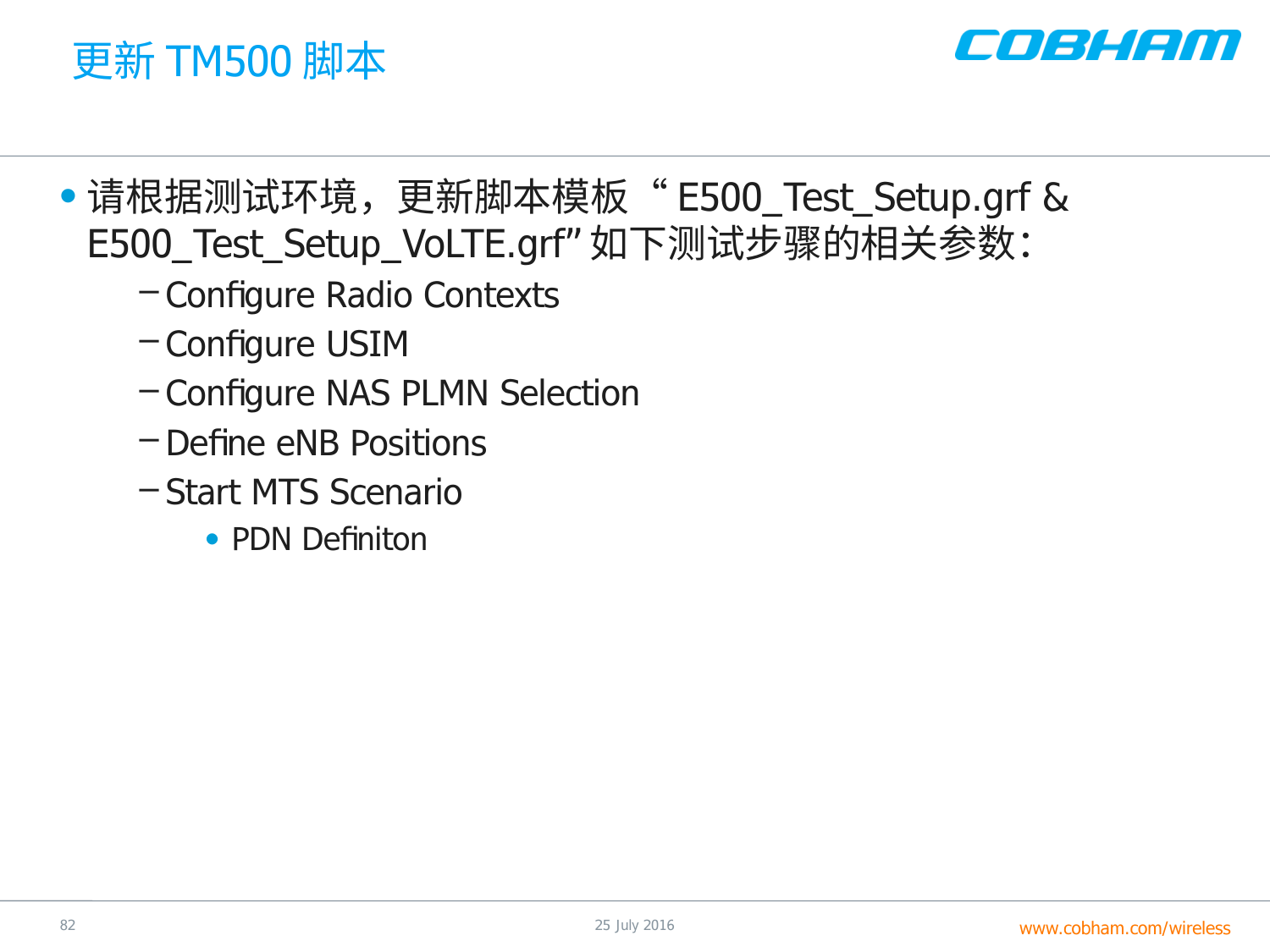

# 更新TM500脚本

请根据测试环境，更新脚本模板“E500_Test_Setup.grf & E500_Test_Setup_VoLTE.grf”如下测试步骤的相关参数：
Configure Radio Contexts
Configure USIM
Configure NAS PLMN Selection
Define eNB Positions
Start MTS Scenario
PDN Definiton
82
25 July 2016